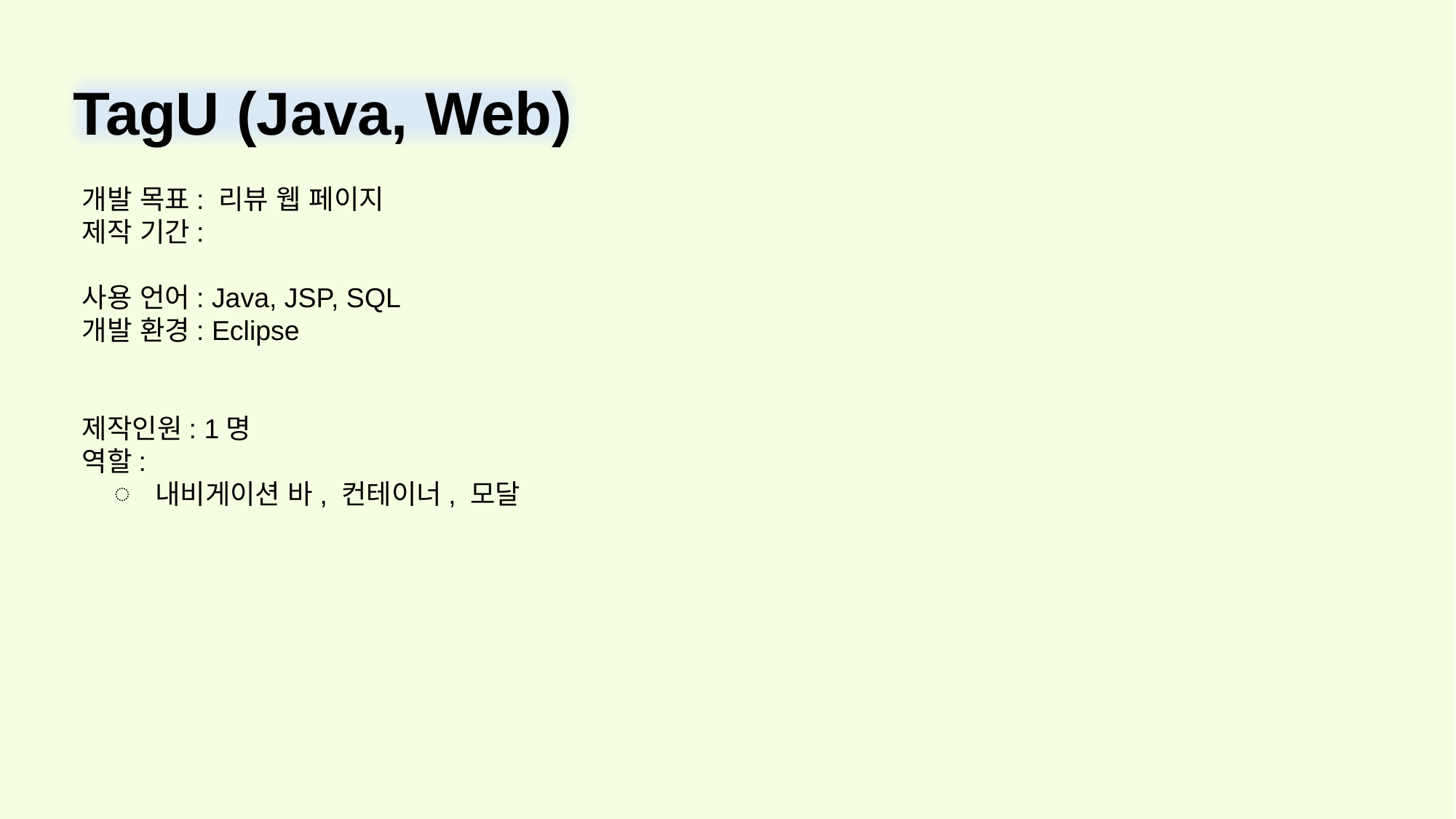

TagU (Java, Web)
개발 목표: 리뷰 웹 페이지
제작 기간:

사용 언어: Java, JSP, SQL
개발 환경: Eclipse

제작인원: 1명
역할:
내비게이션 바, 컨테이너, 모달